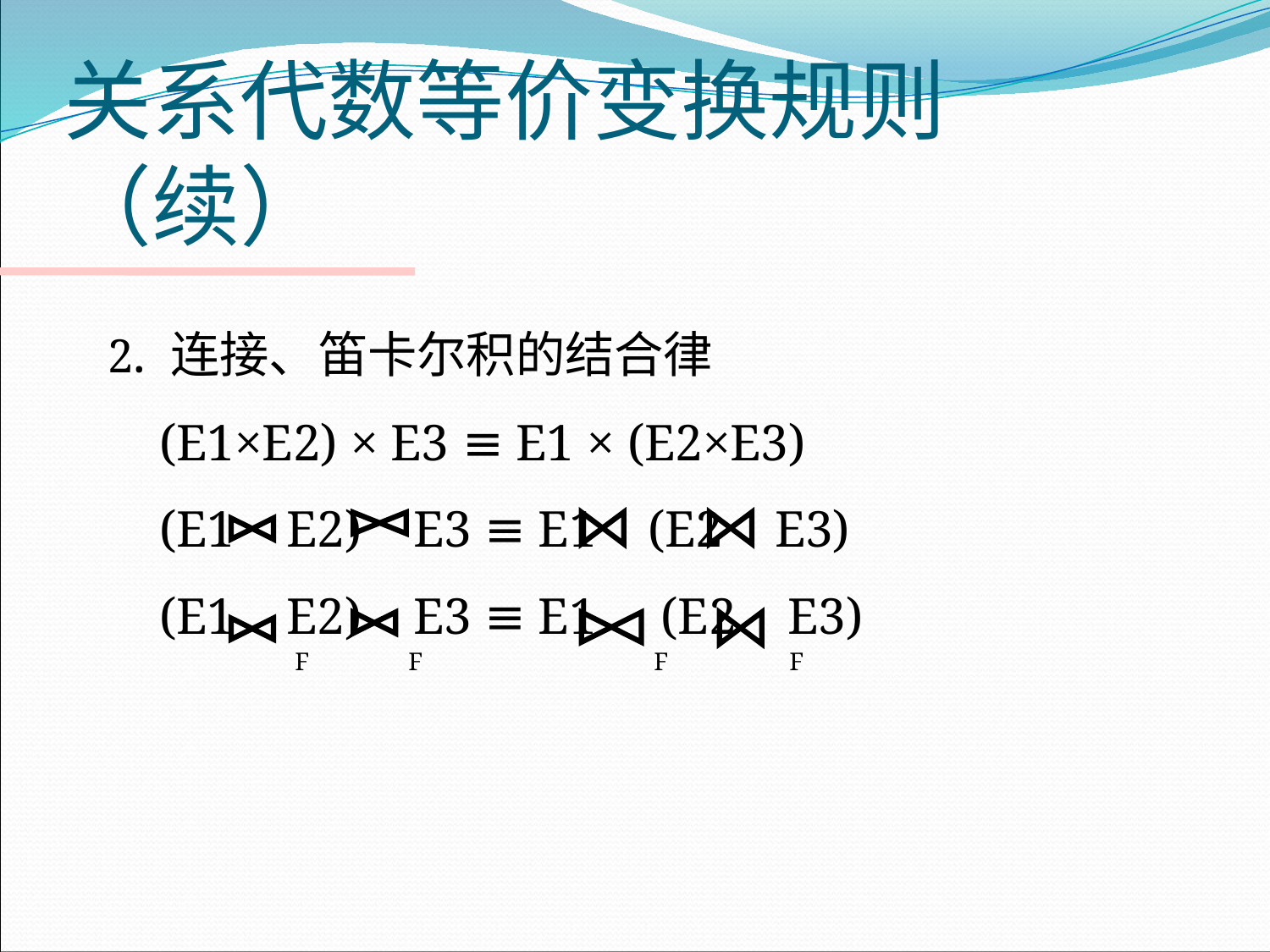

# 关系代数等价变换规则（续）

2. 连接、笛卡尔积的结合律
    (E1×E2) × E3 ≡ E1 × (E2×E3)
    (E1    E2)    E3 ≡ E1    (E2    E3)
    (E1    E2)    E3 ≡ E1     (E2    E3)
		  F         F                     F           F

860